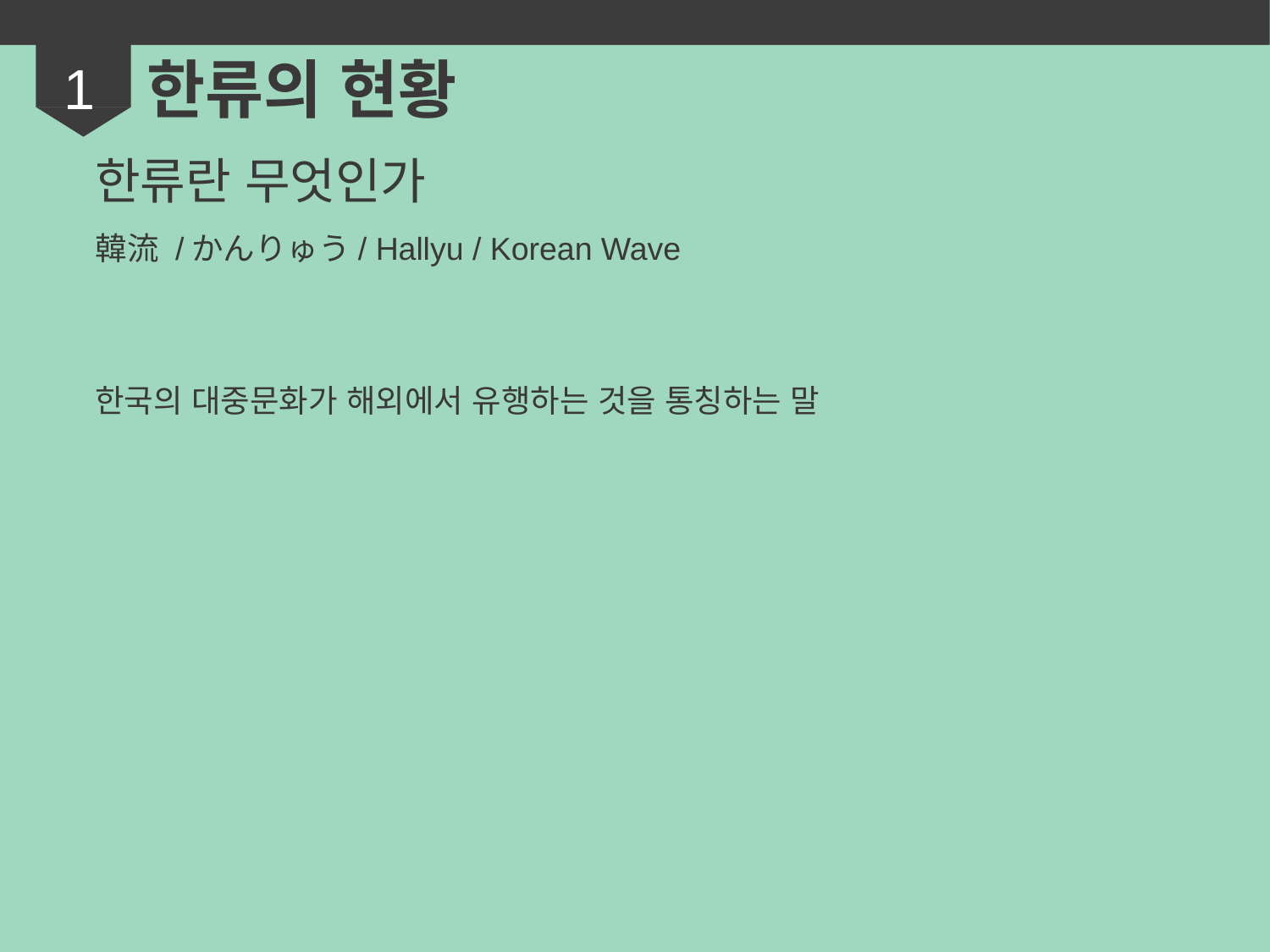

한류의 현황
1
한류란 무엇인가
韓流 /かんりゅう/ Hallyu / Korean Wave

한국의 대중문화가 해외에서 유행하는 것을 통칭하는 말